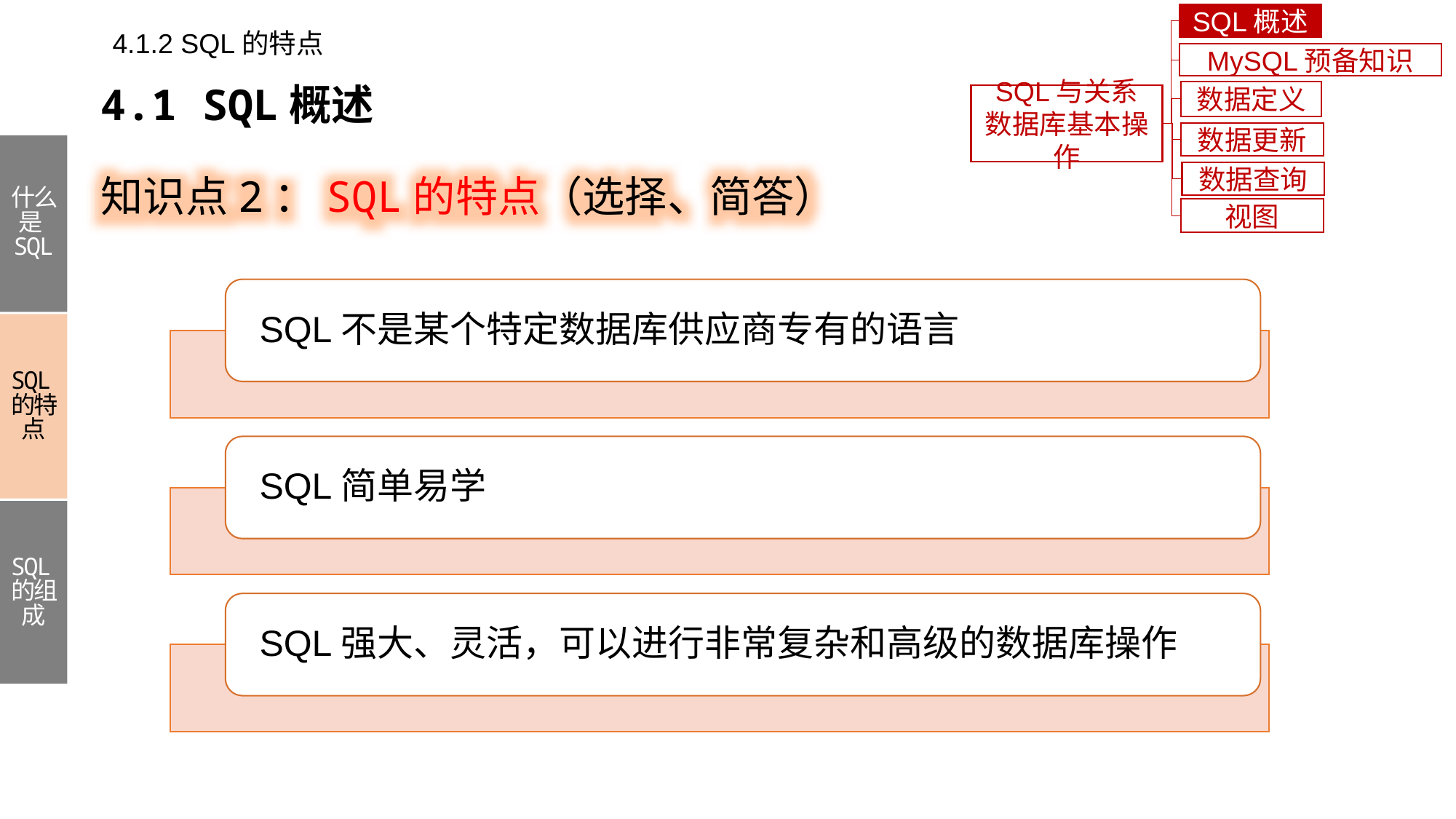

SQL概述
4.1.2 SQL的特点
MySQL预备知识
4.1 SQL概述
数据定义
SQL与关系数据库基本操作
数据更新
知识点2：SQL的特点（选择、简答）
什么是SQL
SQL的特点
SQL的组成
数据查询
视图
SQL不是某个特定数据库供应商专有的语言

SQL简单易学

SQL强大、灵活，可以进行非常复杂和高级的数据库操作